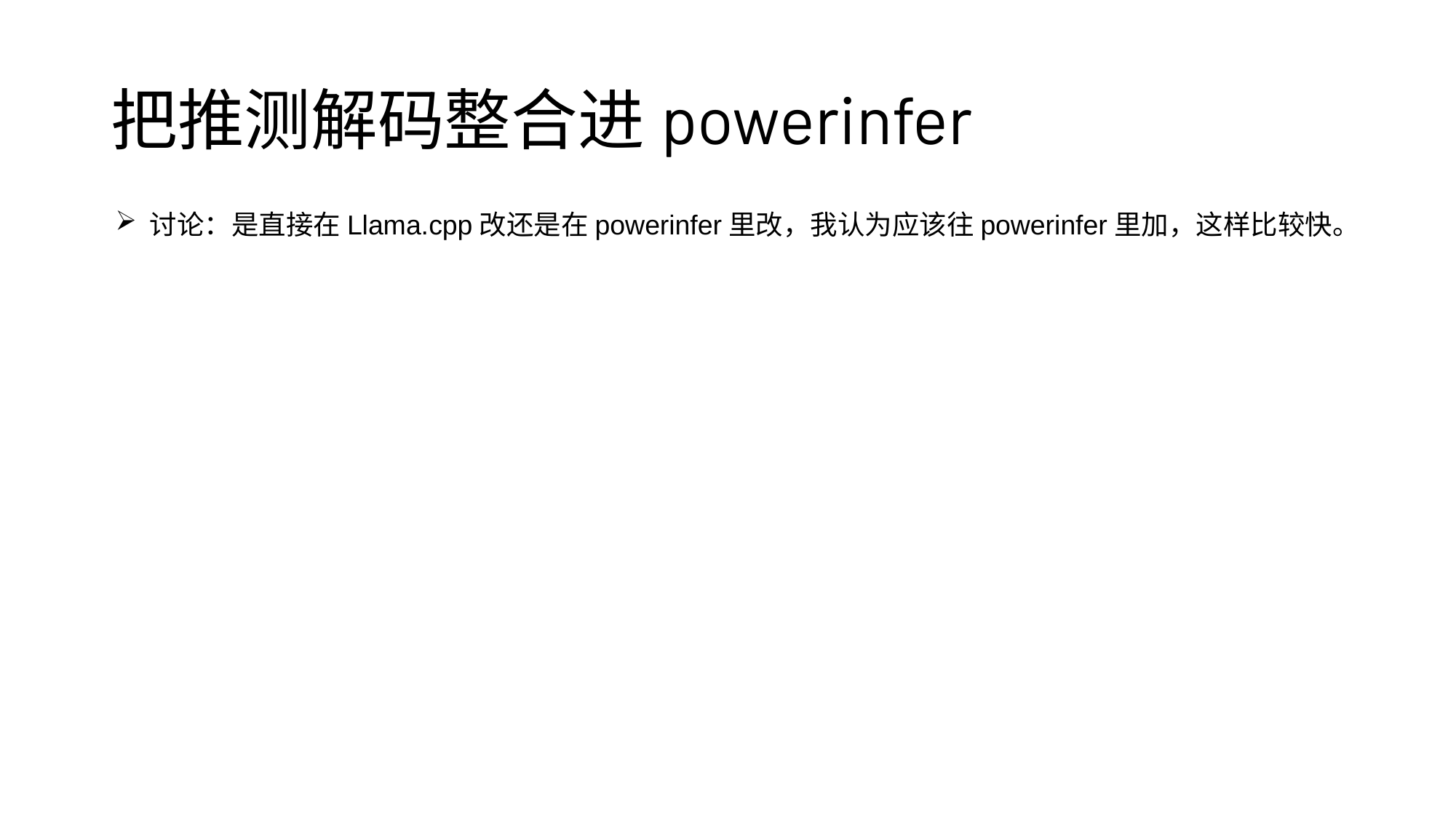

# 把推测解码整合进powerinfer
讨论：是直接在Llama.cpp改还是在powerinfer里改，我认为应该往powerinfer里加，这样比较快。